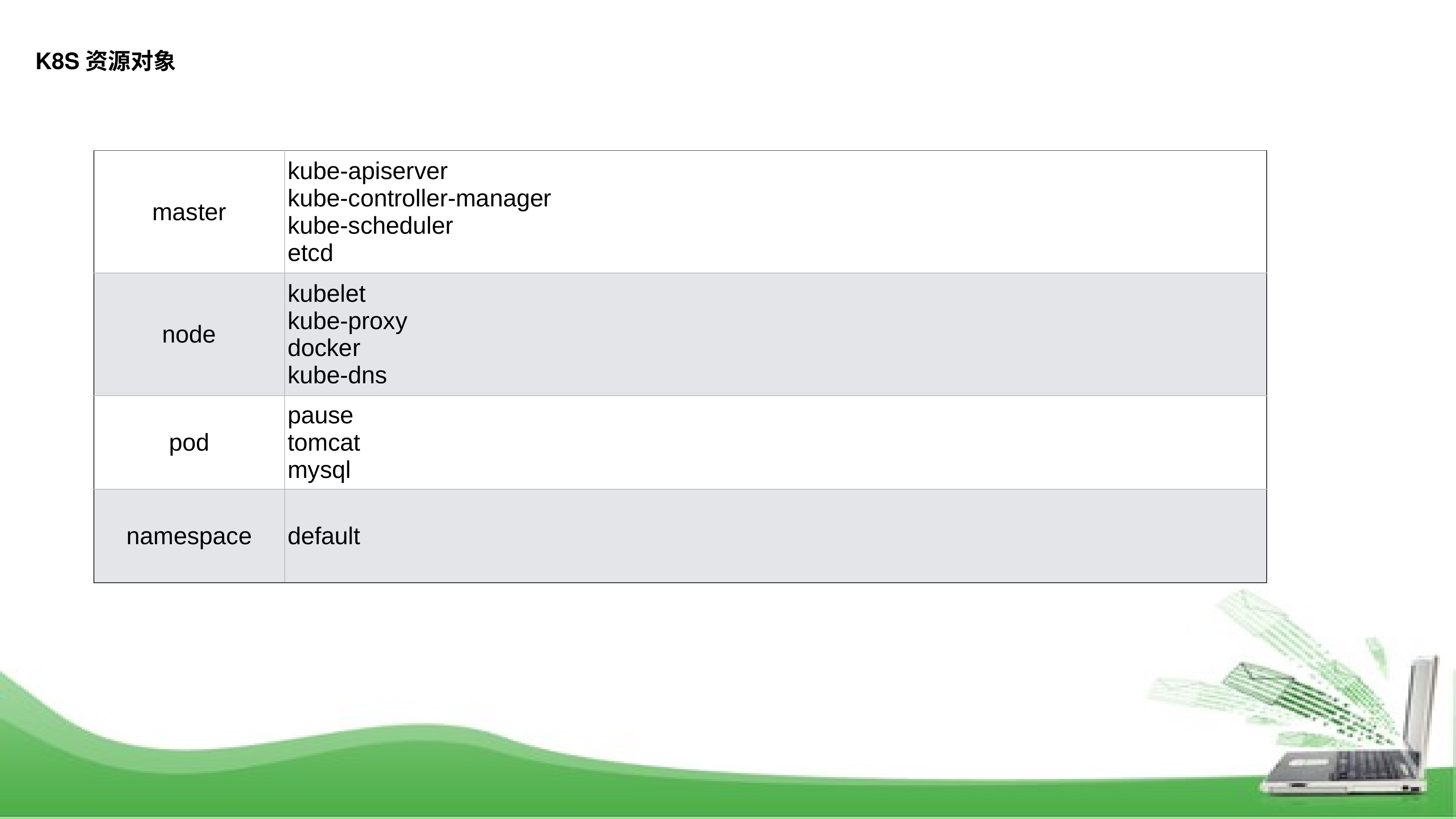

K8S资源对象
| master | kube-apiserver kube-controller-manager kube-scheduler etcd |
| --- | --- |
| node | kubelet kube-proxy docker kube-dns |
| pod | pause tomcat mysql |
| namespace | default |